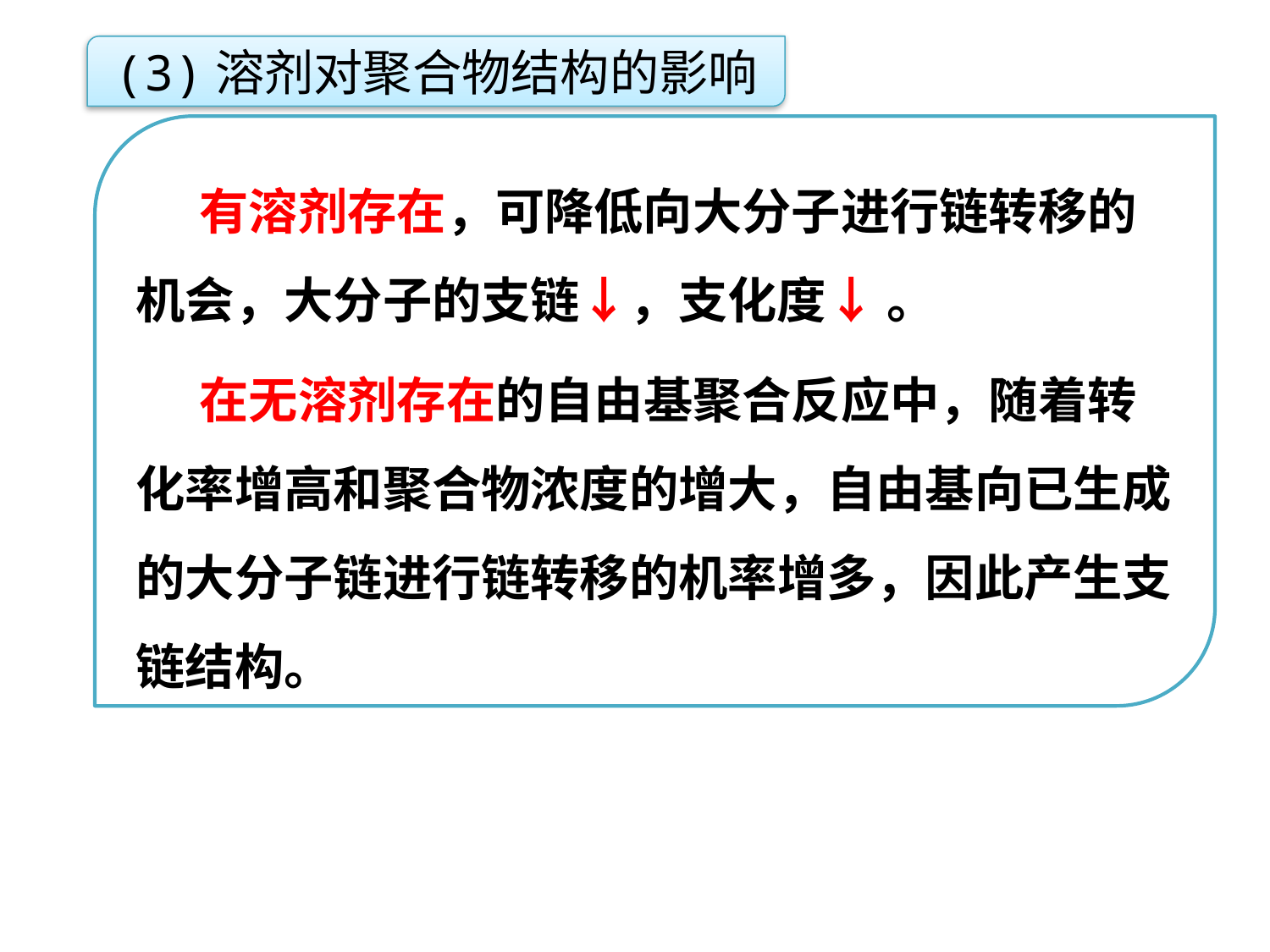

(3)溶剂对聚合物结构的影响
有溶剂存在，可降低向大分子进行链转移的机会，大分子的支链↓，支化度↓ 。
在无溶剂存在的自由基聚合反应中，随着转化率增高和聚合物浓度的增大，自由基向已生成的大分子链进行链转移的机率增多，因此产生支链结构。
点击添加文本
点击添加文本
点击添加文本
点击添加文本